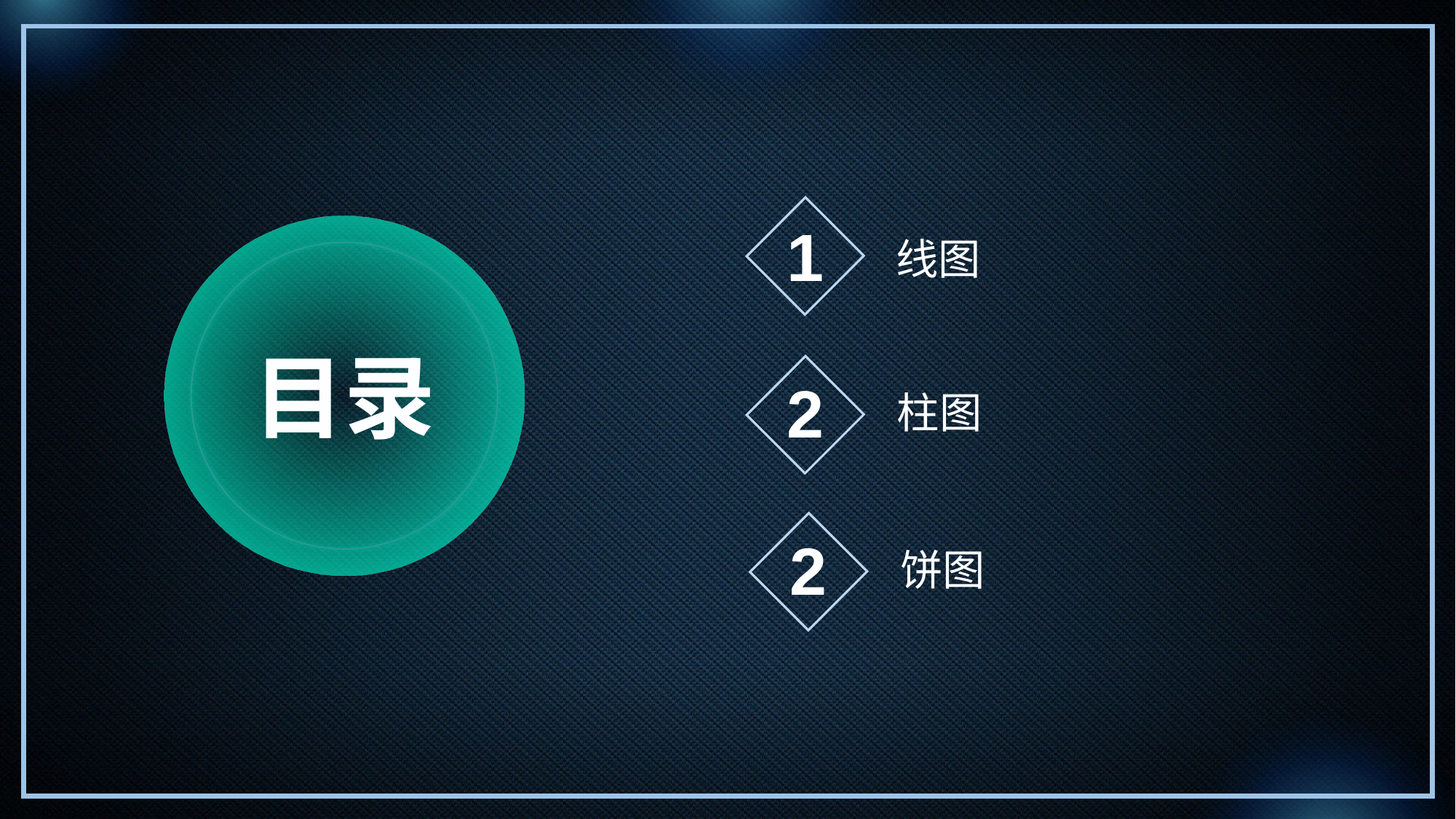

1

线图

目录
2

柱图
2

饼图